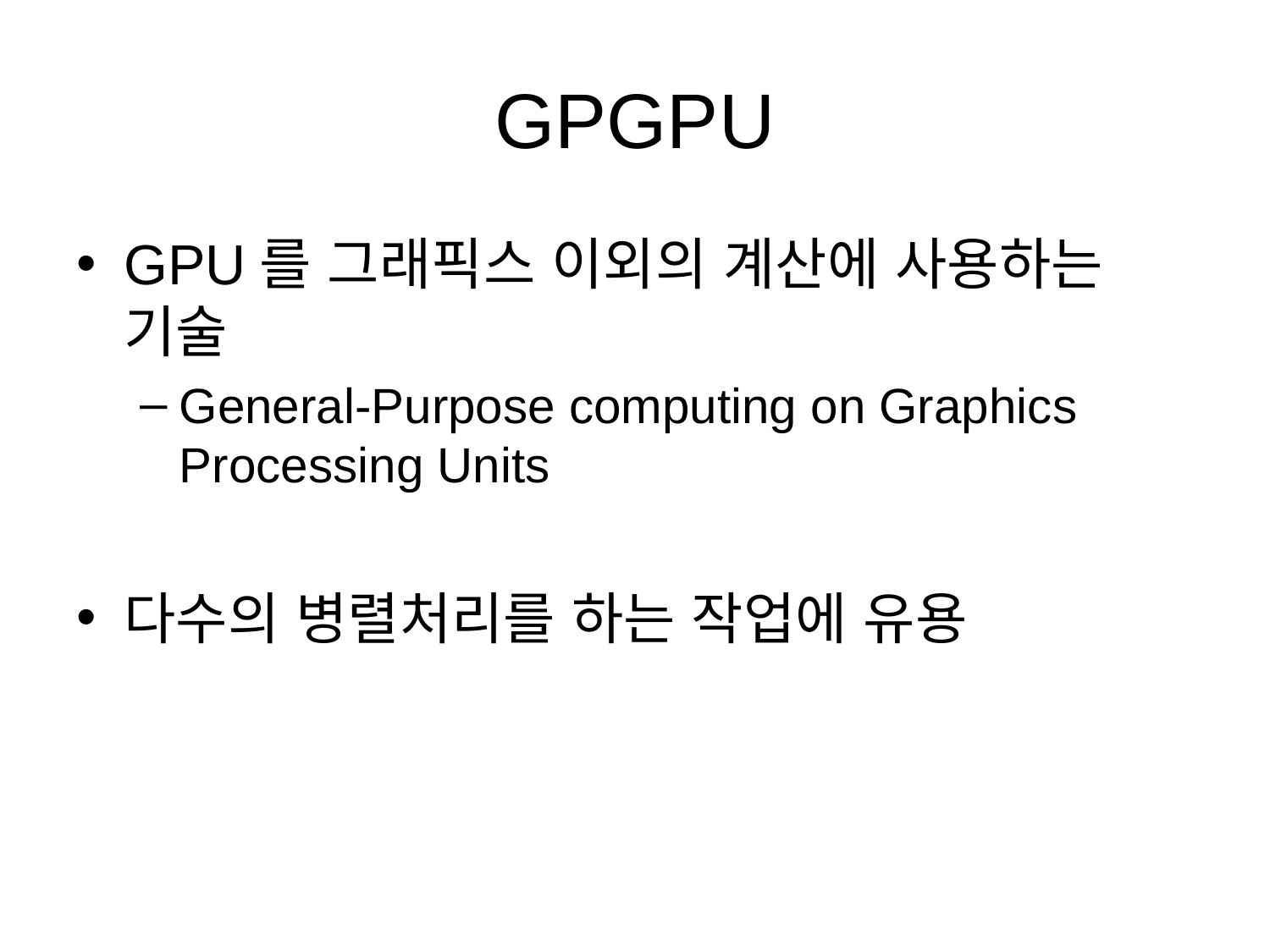

# GPGPU
GPU를 그래픽스 이외의 계산에 사용하는 기술
General-Purpose computing on Graphics Processing Units

다수의 병렬처리를 하는 작업에 유용